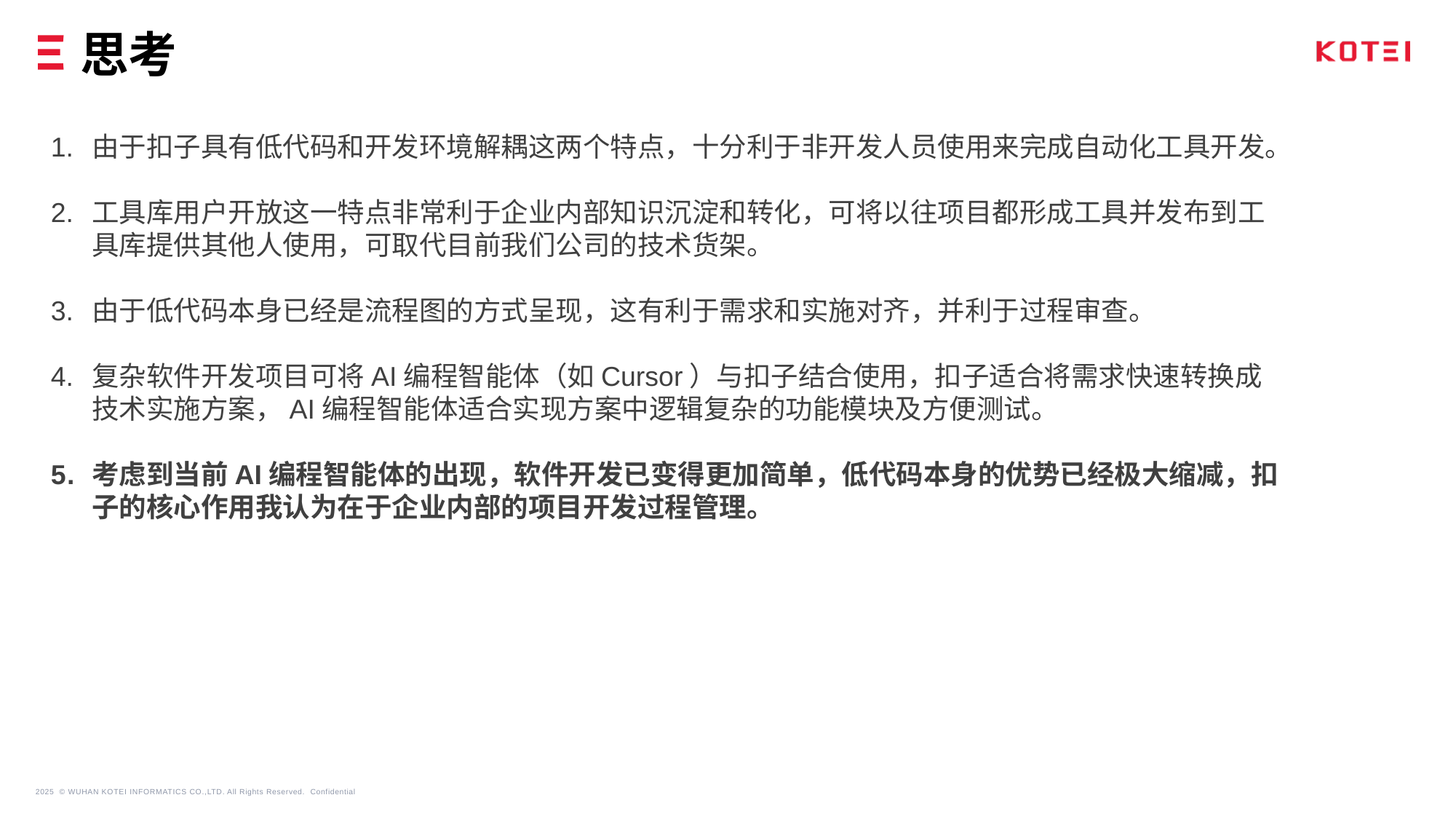

# 思考
由于扣子具有低代码和开发环境解耦这两个特点，十分利于非开发人员使用来完成自动化工具开发。

工具库用户开放这一特点非常利于企业内部知识沉淀和转化，可将以往项目都形成工具并发布到工具库提供其他人使用，可取代目前我们公司的技术货架。

由于低代码本身已经是流程图的方式呈现，这有利于需求和实施对齐，并利于过程审查。

复杂软件开发项目可将AI编程智能体（如Cursor）与扣子结合使用，扣子适合将需求快速转换成技术实施方案，AI编程智能体适合实现方案中逻辑复杂的功能模块及方便测试。

考虑到当前AI编程智能体的出现，软件开发已变得更加简单，低代码本身的优势已经极大缩减，扣子的核心作用我认为在于企业内部的项目开发过程管理。
12